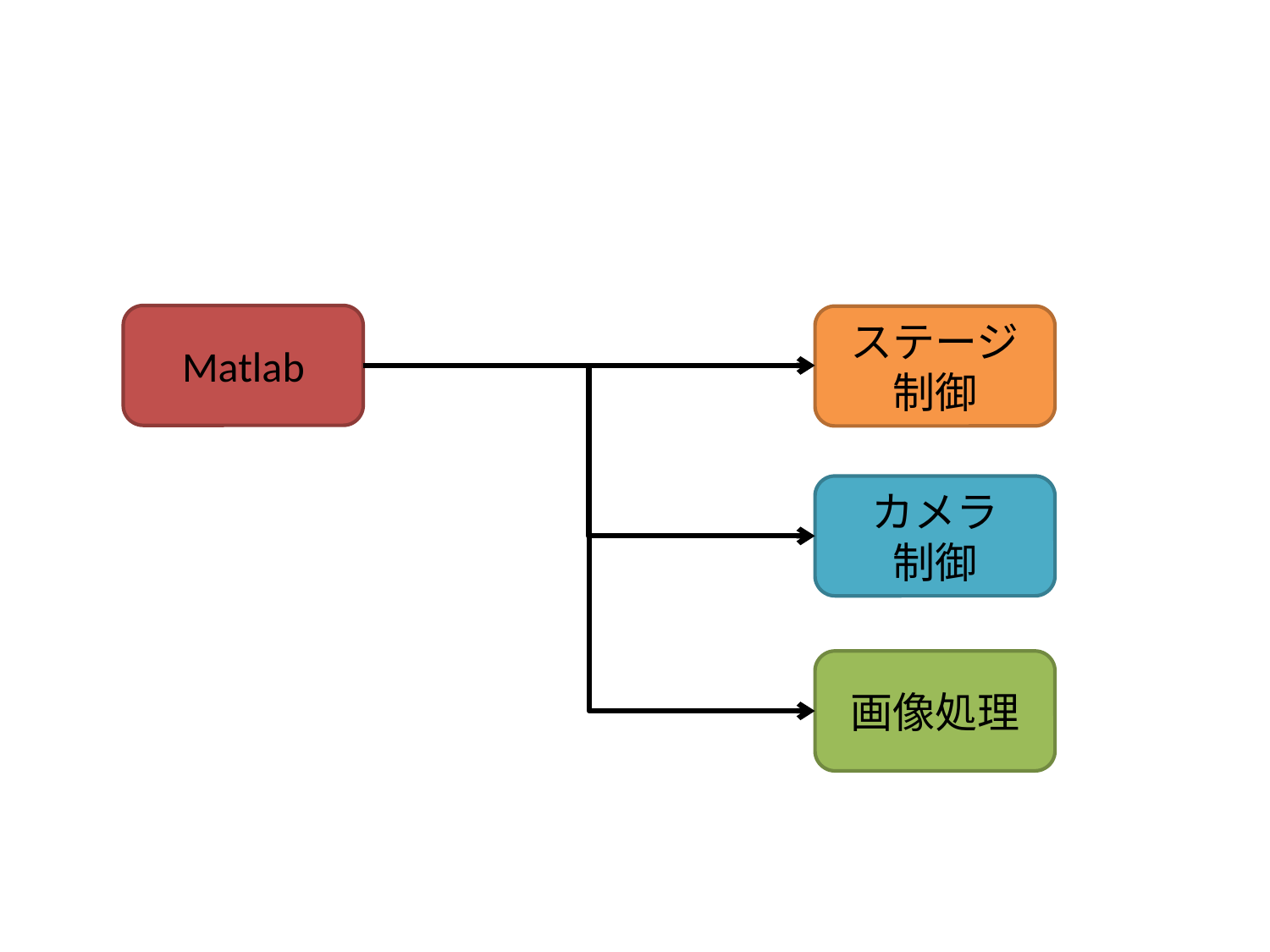

# 3.ソフトウェア面はどうなっているか？
Matlab
ステージ
制御
カメラ
制御
画像処理